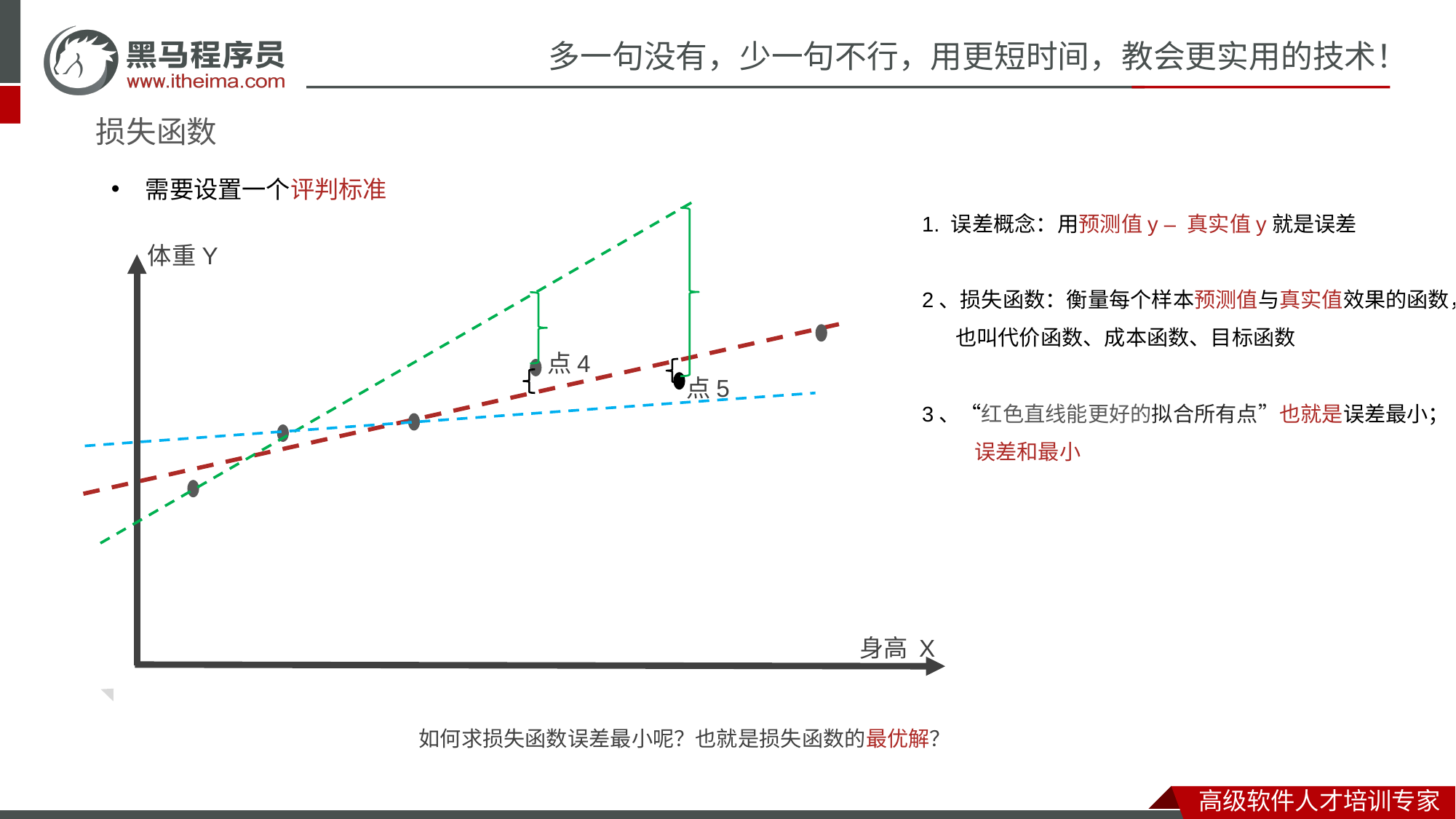

# 损失函数
需要设置一个评判标准

1. 误差概念：用预测值y – 真实值y就是误差

体重Y
2、损失函数：衡量每个样本预测值与真实值效果的函数，
      也叫代价函数、成本函数、目标函数

3、“红色直线能更好的拟合所有点”也就是误差最小；
          误差和最小

点4
点5

身高 X

如何求损失函数误差最小呢？也就是损失函数的最优解？